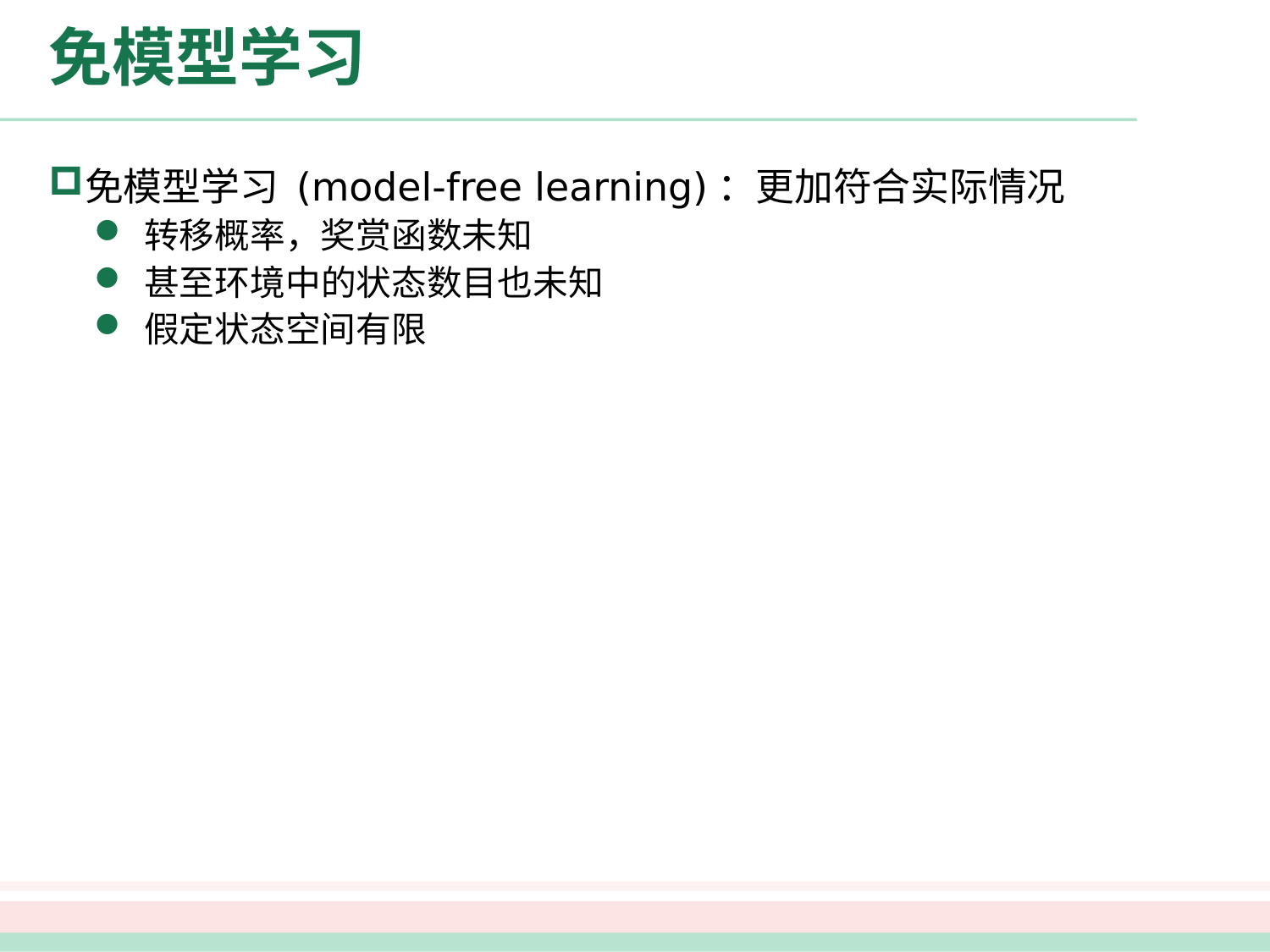

# 免模型学习
免模型学习 (model-free learning)：更加符合实际情况
转移概率，奖赏函数未知
甚至环境中的状态数目也未知
假定状态空间有限